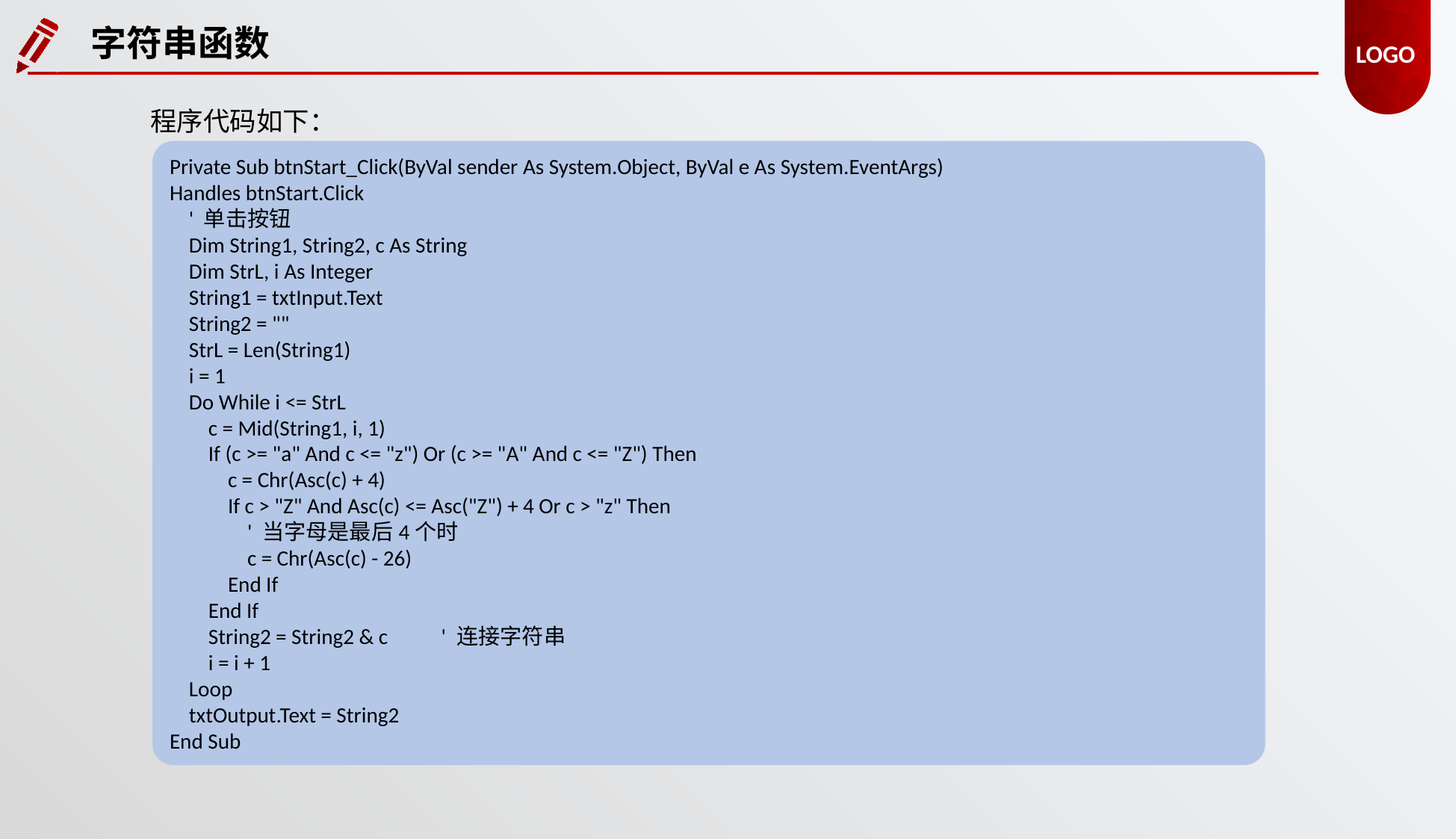

字符串函数
程序代码如下：
Private Sub btnStart_Click(ByVal sender As System.Object, ByVal e As System.EventArgs)
Handles btnStart.Click
    ' 单击按钮
    Dim String1, String2, c As String
    Dim StrL, i As Integer
    String1 = txtInput.Text
    String2 = ""
    StrL = Len(String1)
    i = 1
    Do While i <= StrL
        c = Mid(String1, i, 1)
        If (c >= "a" And c <= "z") Or (c >= "A" And c <= "Z") Then
            c = Chr(Asc(c) + 4)
            If c > "Z" And Asc(c) <= Asc("Z") + 4 Or c > "z" Then
                ' 当字母是最后4个时
                c = Chr(Asc(c) - 26)
            End If
        End If
        String2 = String2 & c           ' 连接字符串
        i = i + 1
    Loop
    txtOutput.Text = String2
End Sub